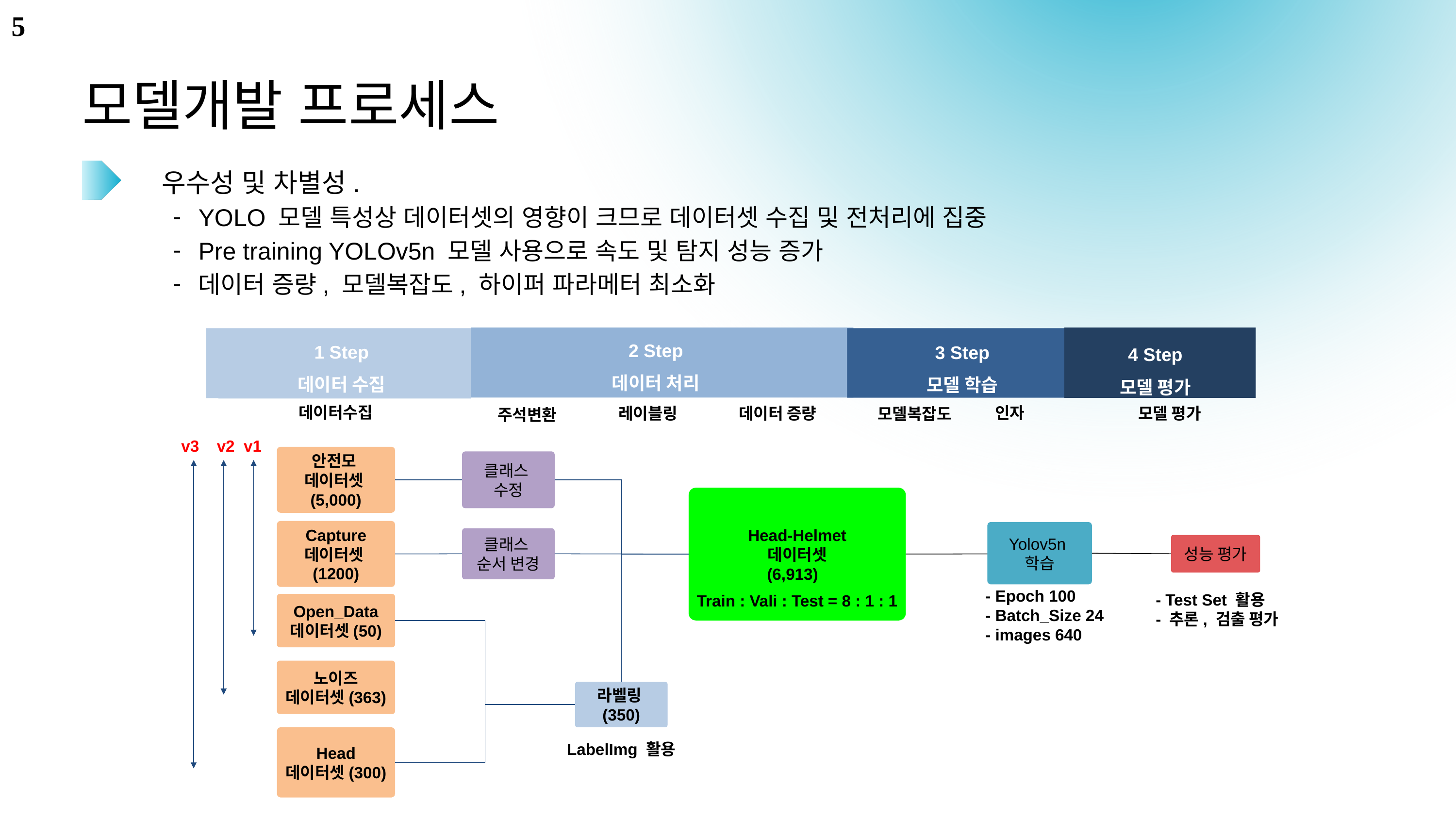

5
모델개발 프로세스

우수성 및 차별성.
YOLO 모델 특성상 데이터셋의 영향이 크므로 데이터셋 수집 및 전처리에 집중
Pre training YOLOv5n 모델 사용으로 속도 및 탐지 성능 증가
데이터 증량, 모델복잡도, 하이퍼 파라메터 최소화
2 Step
데이터 처리
1 Step
데이터 수집

3 Step
모델 학습

4 Step
모델 평가
1 Step
데이터 수집
데이터수집
인자
모델 평가
레이블링
데이터 증량
모델복잡도
주석변환
v3
v2
v1
안전모
데이터셋(5,000)
클래스
수정
Head-Helmet
데이터셋
(6,913)
Capture
데이터셋(1200)
Yolov5n
학습
클래스
순서 변경
성능 평가
- Epoch 100
- Batch_Size 24
- images 640
- Test Set 활용
- 추론, 검출 평가
Train : Vali : Test = 8 : 1 : 1
Open_Data
데이터셋(50)
노이즈 데이터셋(363)
라벨링(350)
Head
데이터셋(300)
LabelImg 활용